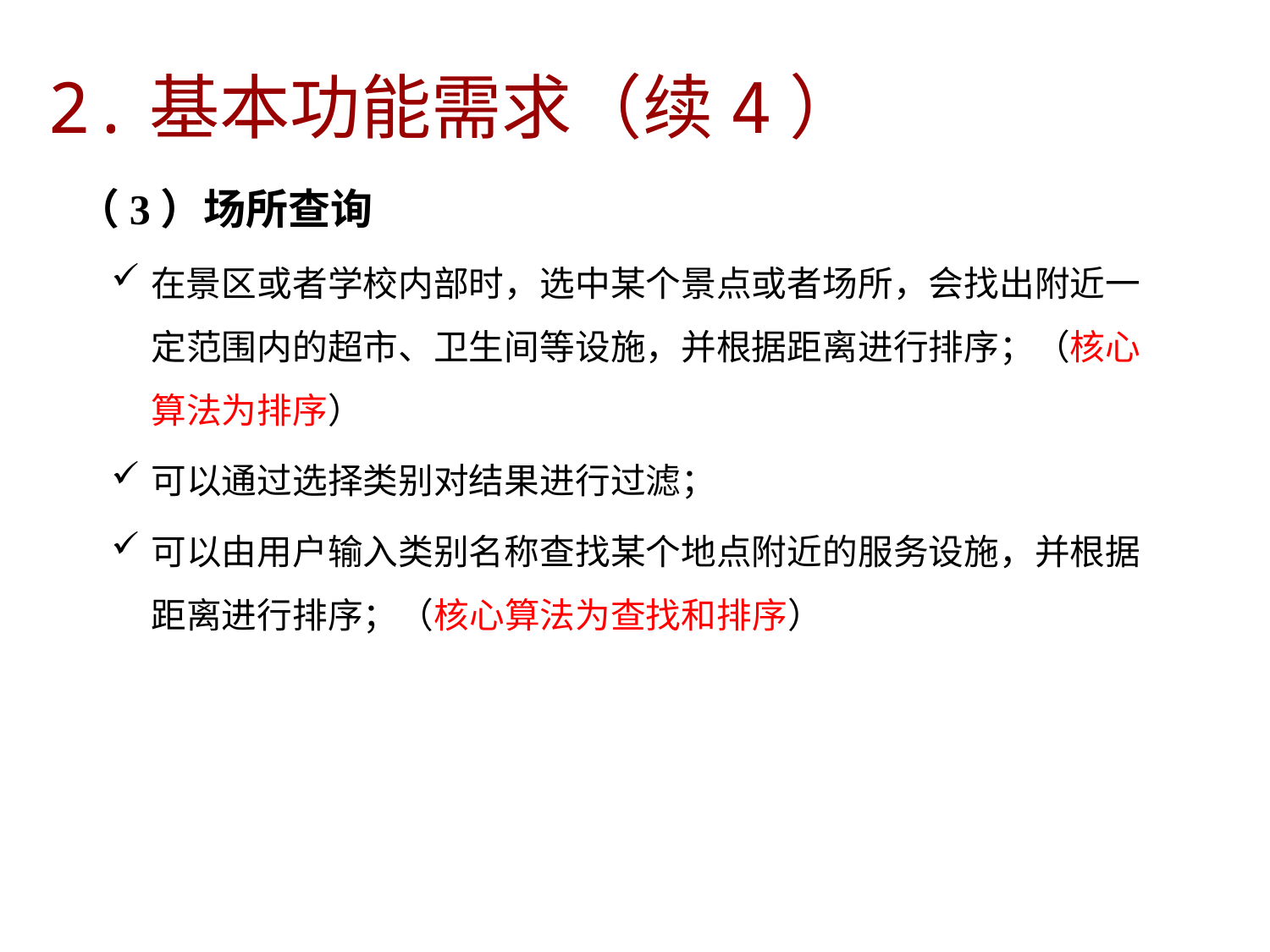

2.基本功能需求（续4）
  （3）场所查询
在景区或者学校内部时，选中某个景点或者场所，会找出附近一定范围内的超市、卫生间等设施，并根据距离进行排序；（核心算法为排序）
可以通过选择类别对结果进行过滤；
可以由用户输入类别名称查找某个地点附近的服务设施，并根据距离进行排序；（核心算法为查找和排序）